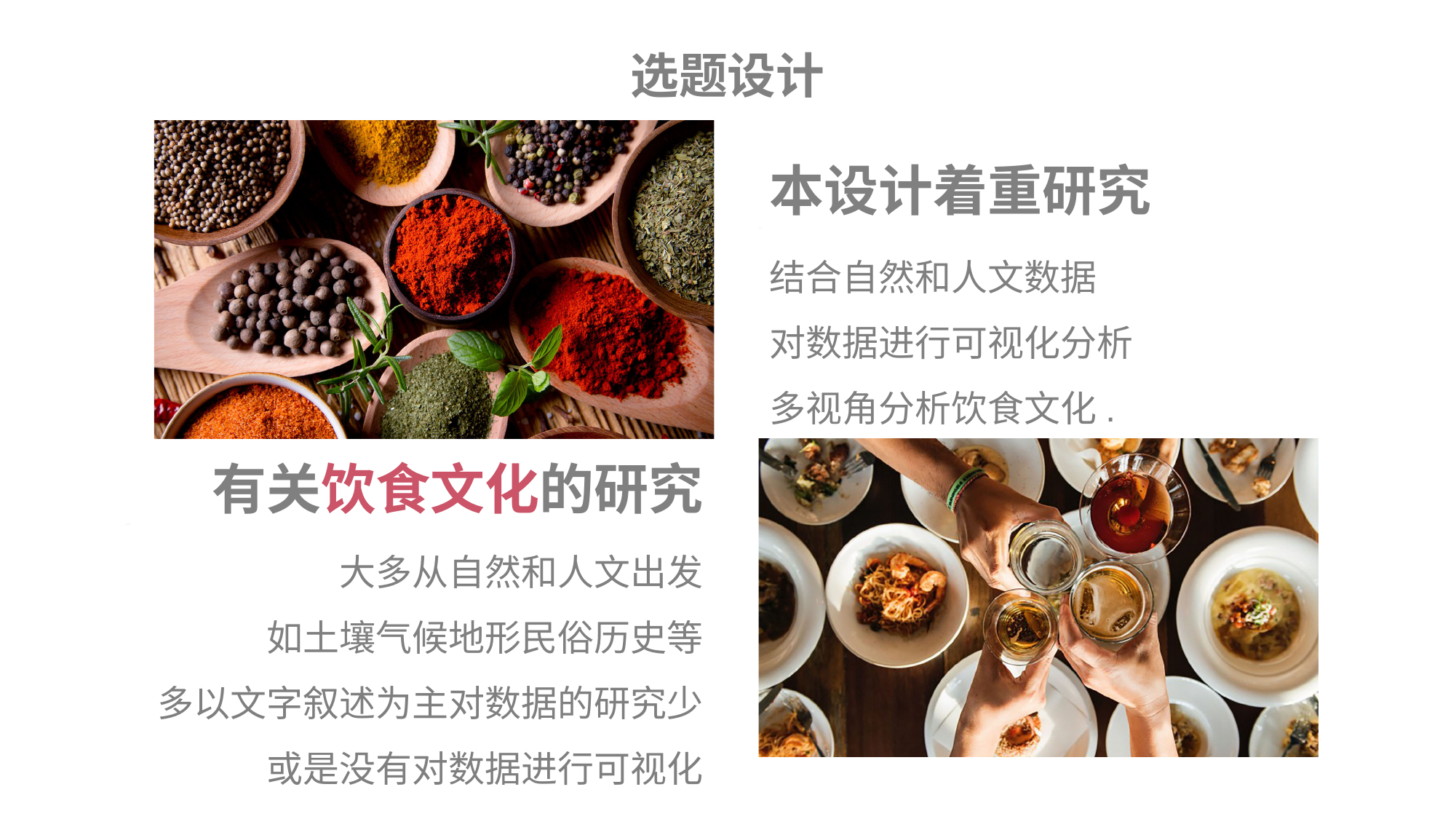

选题设计

本设计着重研究
结合自然和人文数据
对数据进行可视化分析
多视角分析饮食文化.

有关饮食文化的研究
大多从自然和人文出发
如土壤气候地形民俗历史等
多以文字叙述为主对数据的研究少
或是没有对数据进行可视化